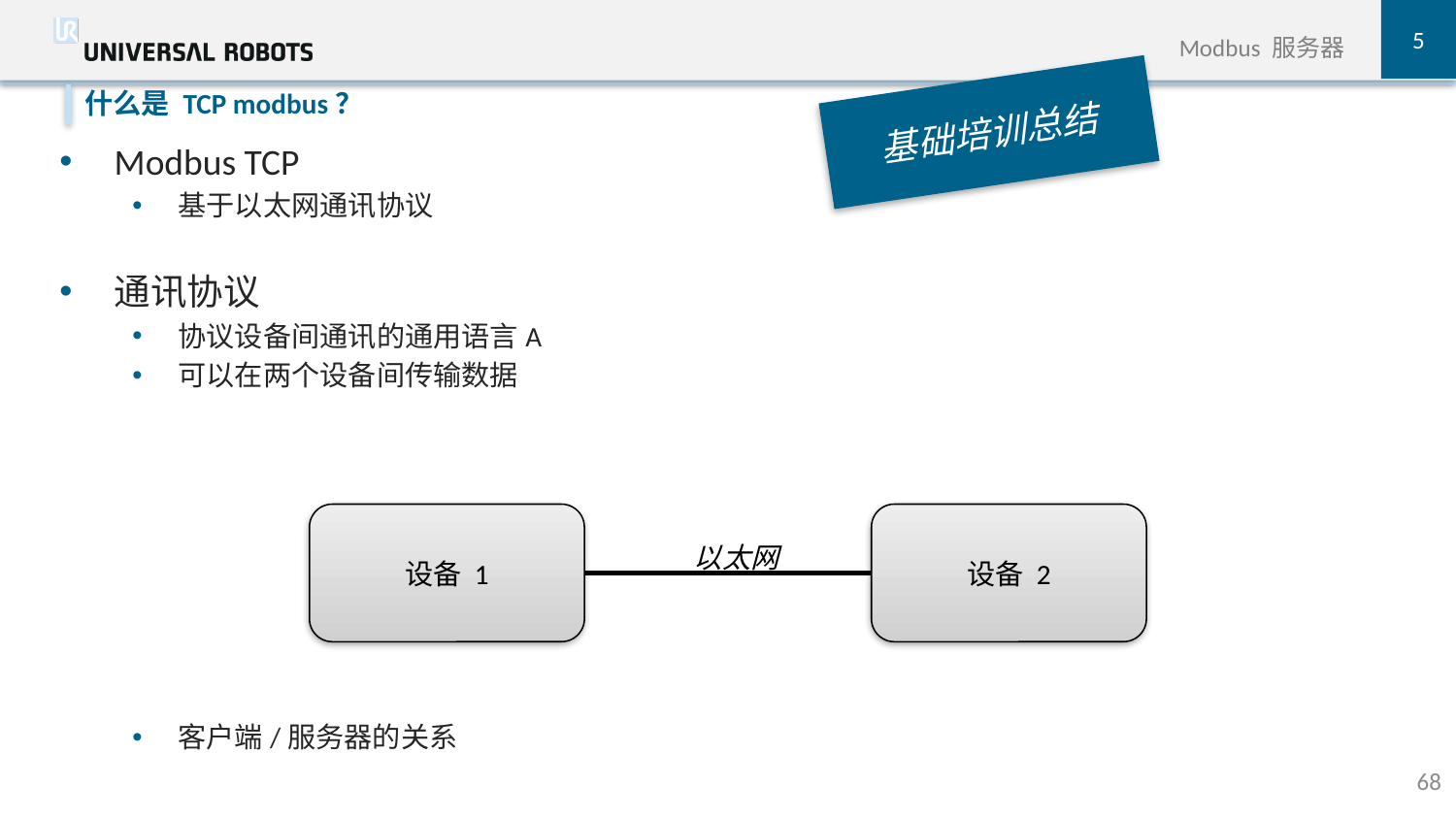

5
Modbus 服务器
基础培训总结

Modbus TCP
基于以太网通讯协议

通讯协议
协议设备间通讯的通用语言A
可以在两个设备间传输数据

客户端/服务器的关系

什么是 TCP modbus？
设备 2
以太网
设备 1
68